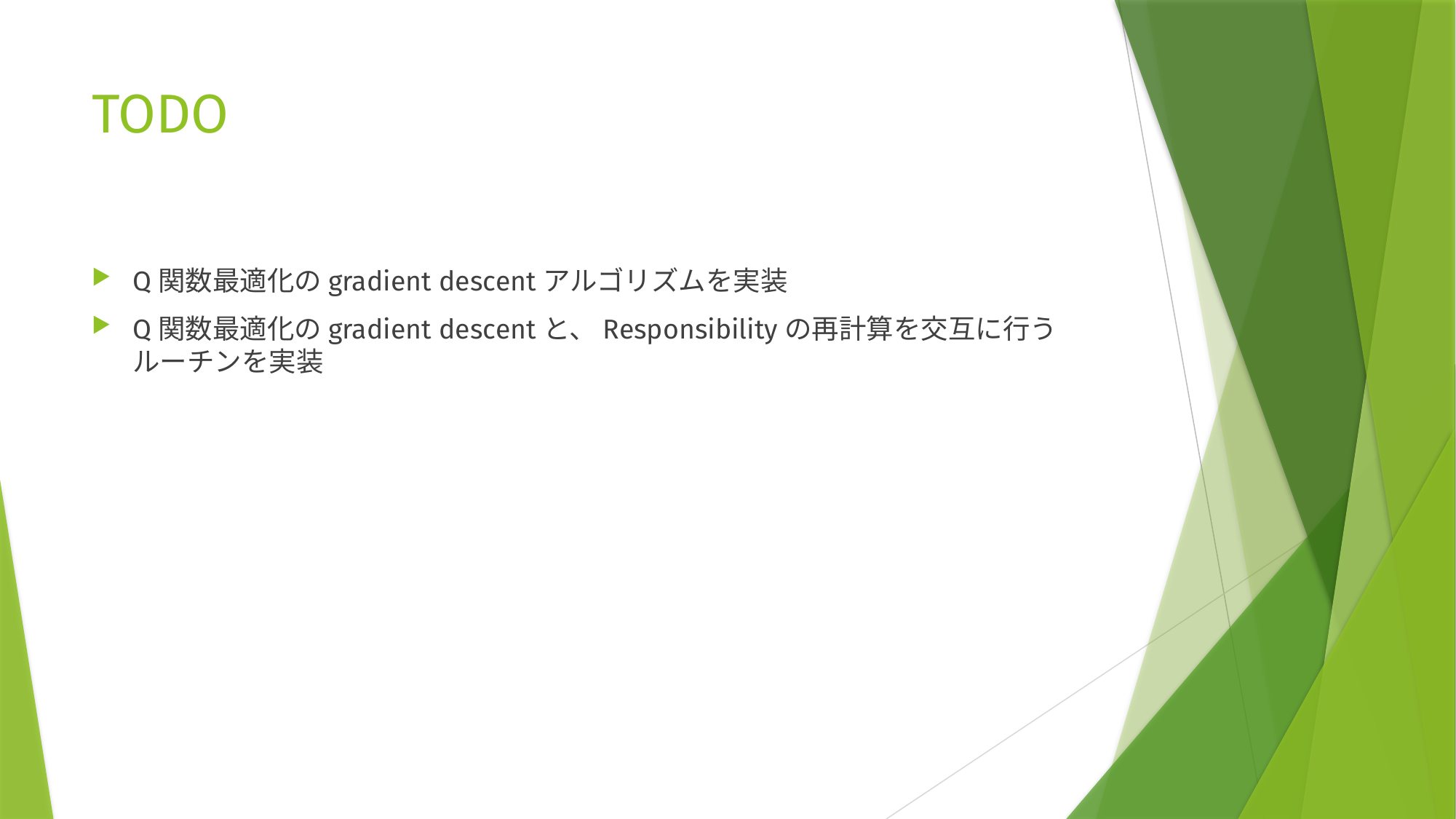

# TODO
Q関数最適化のgradient descentアルゴリズムを実装
Q関数最適化のgradient descentと、Responsibilityの再計算を交互に行うルーチンを実装